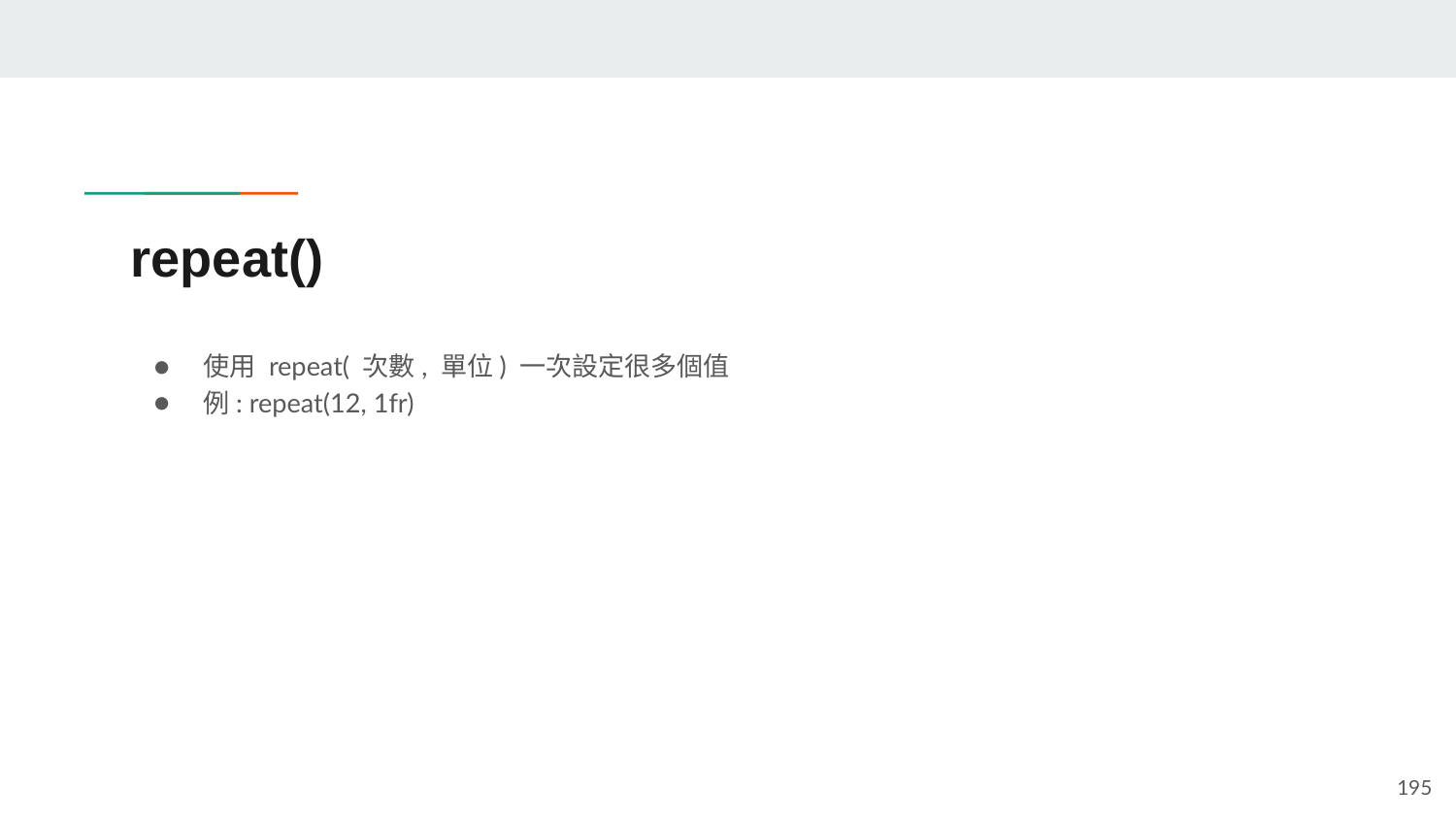

# repeat()
使用 repeat( 次數, 單位) 一次設定很多個值
例: repeat(12, 1fr)
195